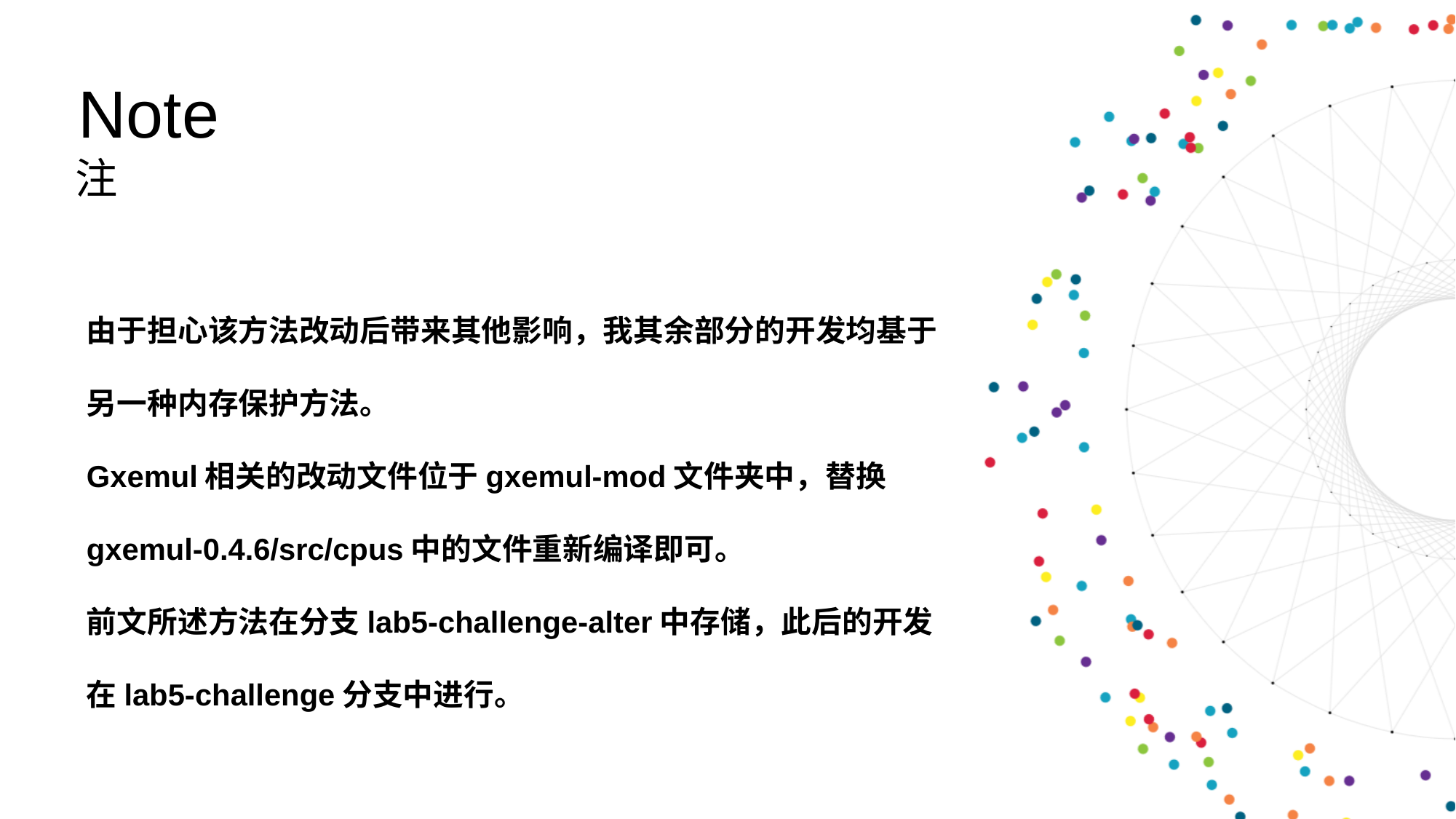

Note
注
由于担心该方法改动后带来其他影响，我其余部分的开发均基于另一种内存保护方法。
Gxemul相关的改动文件位于gxemul-mod文件夹中，替换gxemul-0.4.6/src/cpus中的文件重新编译即可。
前文所述方法在分支lab5-challenge-alter中存储，此后的开发在lab5-challenge分支中进行。